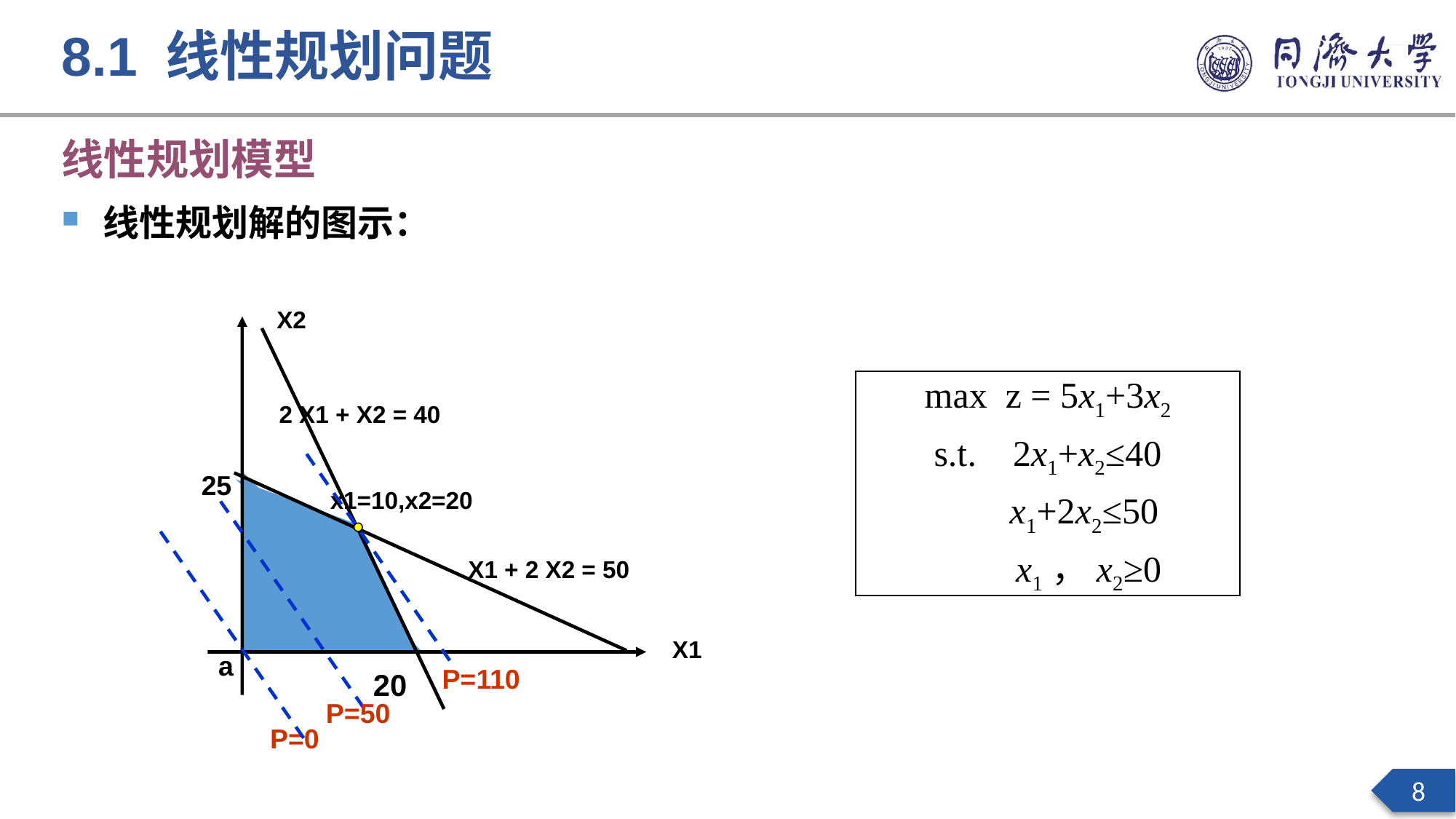

8.1 线性规划问题
线性规划模型
线性规划解的图示：
 X2

 X1

2 X1 + X2 = 40

X1 + 2 X2 = 50
max  z = 5x1+3x2
s.t.    2x1+x2≤40
         x1+2x2≤50
         x1，x2≥0

25

x1=10,x2=20

a
P=110
20
P=50
P=0